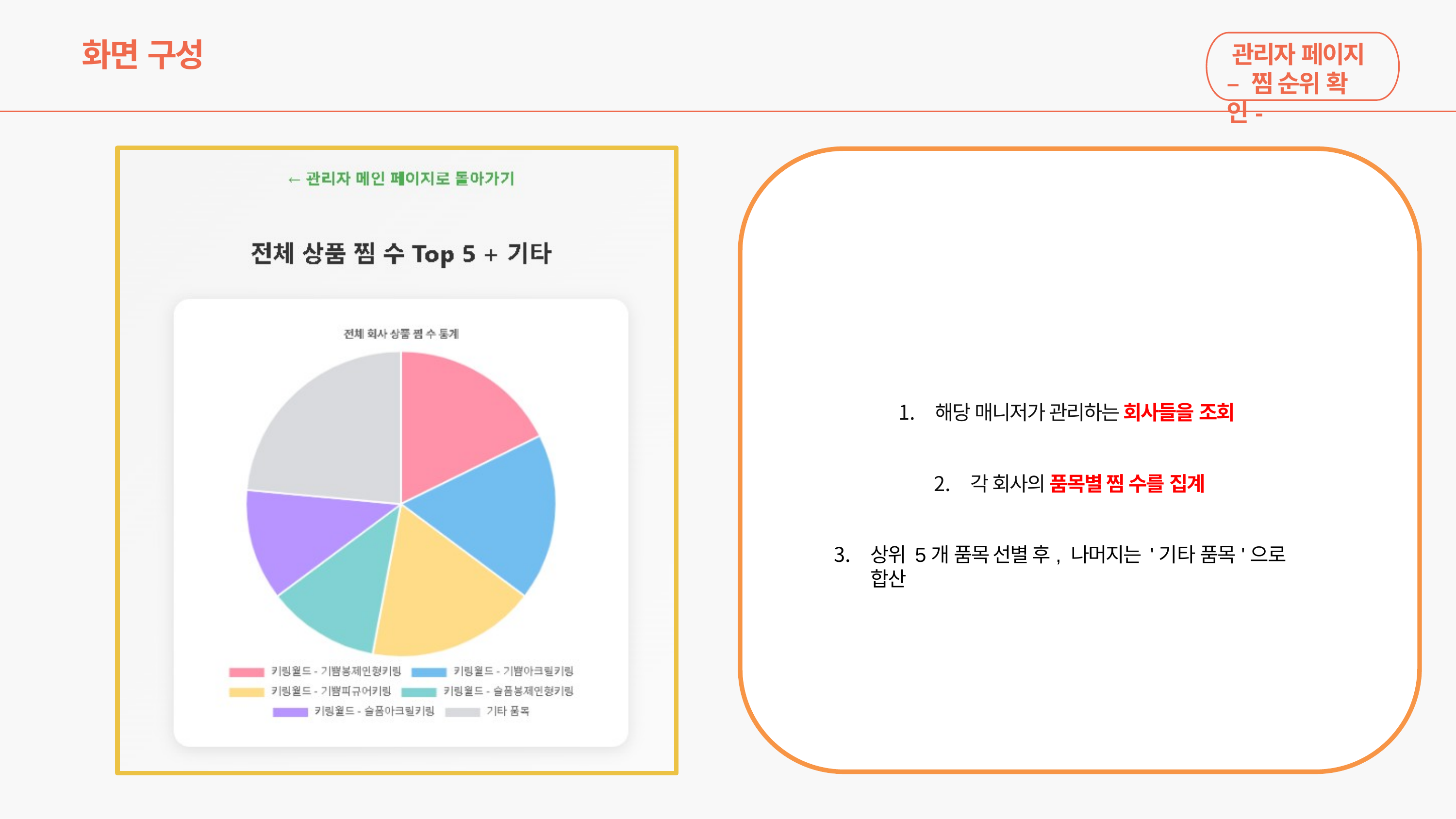

# 화면 구성
관리자 페이지
– 찜 순위 확인-

해당 매니저가 관리하는 회사들을 조회

각 회사의 품목별 찜 수를 집계

상위 5개 품목 선별 후, 나머지는 '기타 품목'으로 합산